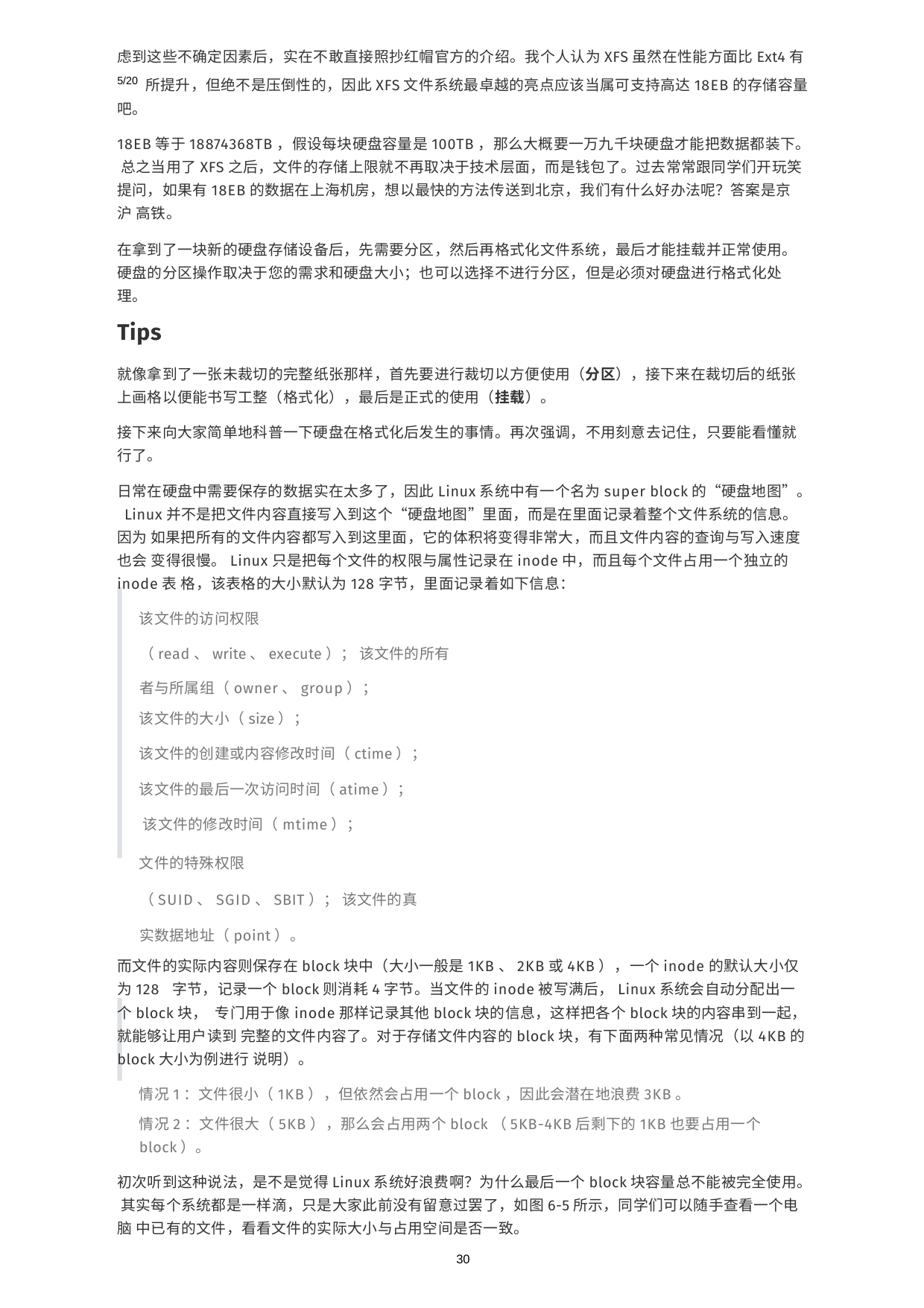

虑到这些不确定因素后，实在不敢直接照抄红帽官方的介绍。我个人认为XFS虽然在性能方面比Ext4有5/20 所提升，但绝不是压倒性的，因此XFS文件系统最卓越的亮点应该当属可支持高达18EB的存储容量吧。
18EB等于18874368TB，假设每块硬盘容量是100TB，那么大概要一万九千块硬盘才能把数据都装下。 总之当用了XFS之后，文件的存储上限就不再取决于技术层面，而是钱包了。过去常常跟同学们开玩笑 提问，如果有18EB的数据在上海机房，想以最快的方法传送到北京，我们有什么好办法呢？答案是京沪 高铁。
在拿到了一块新的硬盘存储设备后，先需要分区，然后再格式化文件系统，最后才能挂载并正常使用。 硬盘的分区操作取决于您的需求和硬盘大小；也可以选择不进行分区，但是必须对硬盘进行格式化处  理。

Tips
就像拿到了一张未裁切的完整纸张那样，首先要进行裁切以方便使用（分区），接下来在裁切后的纸张 上画格以便能书写工整（格式化），最后是正式的使用（挂载）。
接下来向大家简单地科普一下硬盘在格式化后发生的事情。再次强调，不用刻意去记住，只要能看懂就 行了。
日常在硬盘中需要保存的数据实在太多了，因此Linux系统中有一个名为super block的“硬盘地图”。 Linux并不是把文件内容直接写入到这个“硬盘地图”里面，而是在里面记录着整个文件系统的信息。因为 如果把所有的文件内容都写入到这里面，它的体积将变得非常大，而且文件内容的查询与写入速度也会 变得很慢。Linux只是把每个文件的权限与属性记录在inode中，而且每个文件占用一个独立的inode表 格，该表格的大小默认为128字节，里面记录着如下信息：
该文件的访问权限（read、write、execute）； 该文件的所有者与所属组（owner、group）；

该文件的大小（size）；
该文件的创建或内容修改时间（ctime）；
该文件的最后一次访问时间（atime）； 该文件的修改时间（mtime）；
文件的特殊权限（SUID、SGID、SBIT）； 该文件的真实数据地址（point）。
而文件的实际内容则保存在block块中（大小一般是1KB、2KB或4KB），一个inode的默认大小仅为128  字节，记录一个block则消耗4字节。当文件的inode被写满后，Linux系统会自动分配出一个block块，  专门用于像inode那样记录其他block块的信息，这样把各个block块的内容串到一起，就能够让用户读到 完整的文件内容了。对于存储文件内容的block块，有下面两种常见情况（以4KB的block大小为例进行 说明）。
情况1：文件很小（1KB），但依然会占用一个block，因此会潜在地浪费3KB。

情况2：文件很大（5KB），那么会占用两个block（5KB-4KB后剩下的1KB也要占用一个
block）。
初次听到这种说法，是不是觉得Linux系统好浪费啊？为什么最后一个block块容量总不能被完全使用。 其实每个系统都是一样滴，只是大家此前没有留意过罢了，如图6-5所示，同学们可以随手查看一个电脑 中已有的文件，看看文件的实际大小与占用空间是否一致。

30